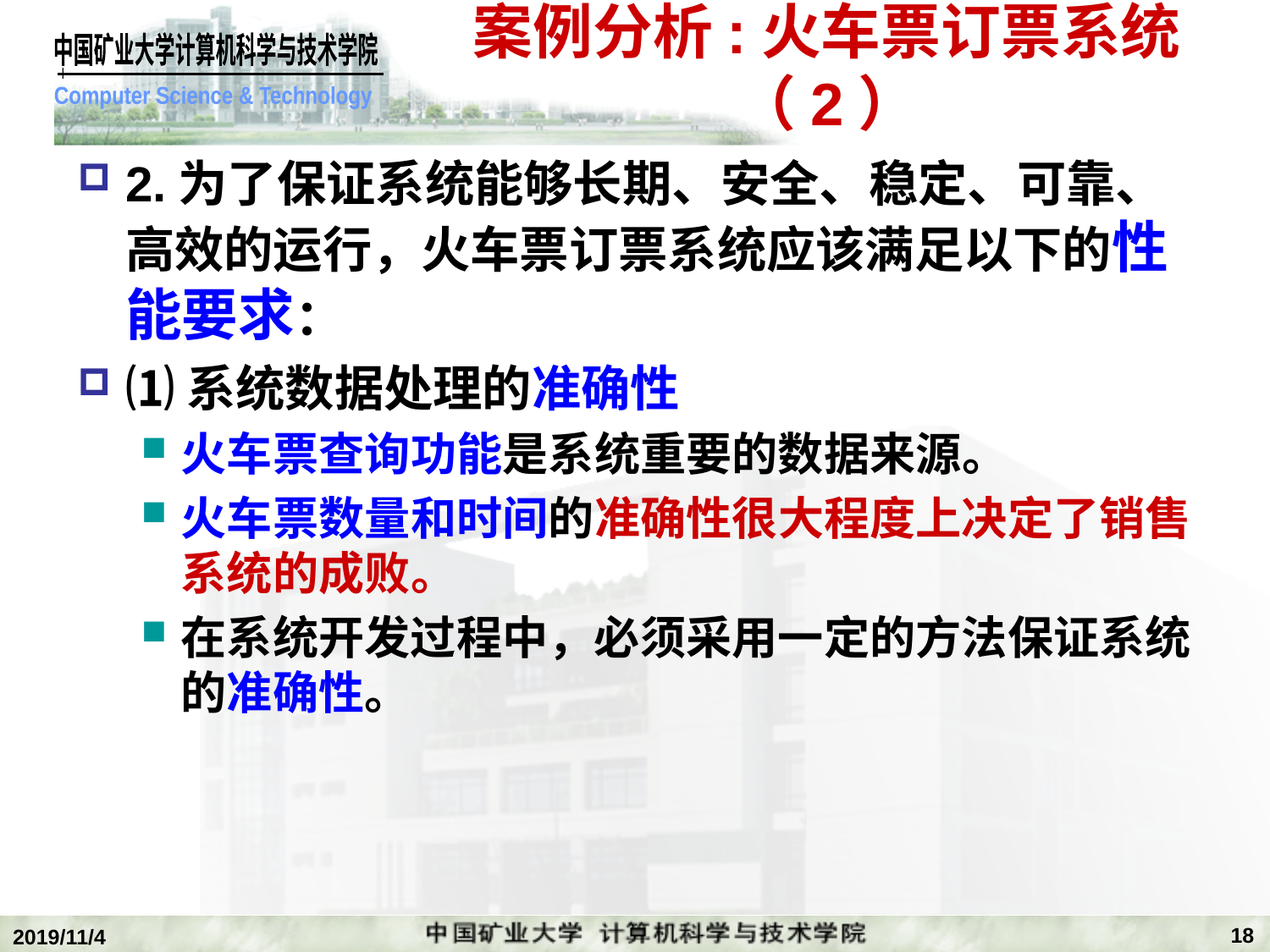

# 案例分析:火车票订票系统（2）
2.为了保证系统能够长期、安全、稳定、可靠、高效的运行，火车票订票系统应该满足以下的性能要求：
⑴系统数据处理的准确性
火车票查询功能是系统重要的数据来源。
火车票数量和时间的准确性很大程度上决定了销售系统的成败。
在系统开发过程中，必须采用一定的方法保证系统的准确性。
18
2019/11/4